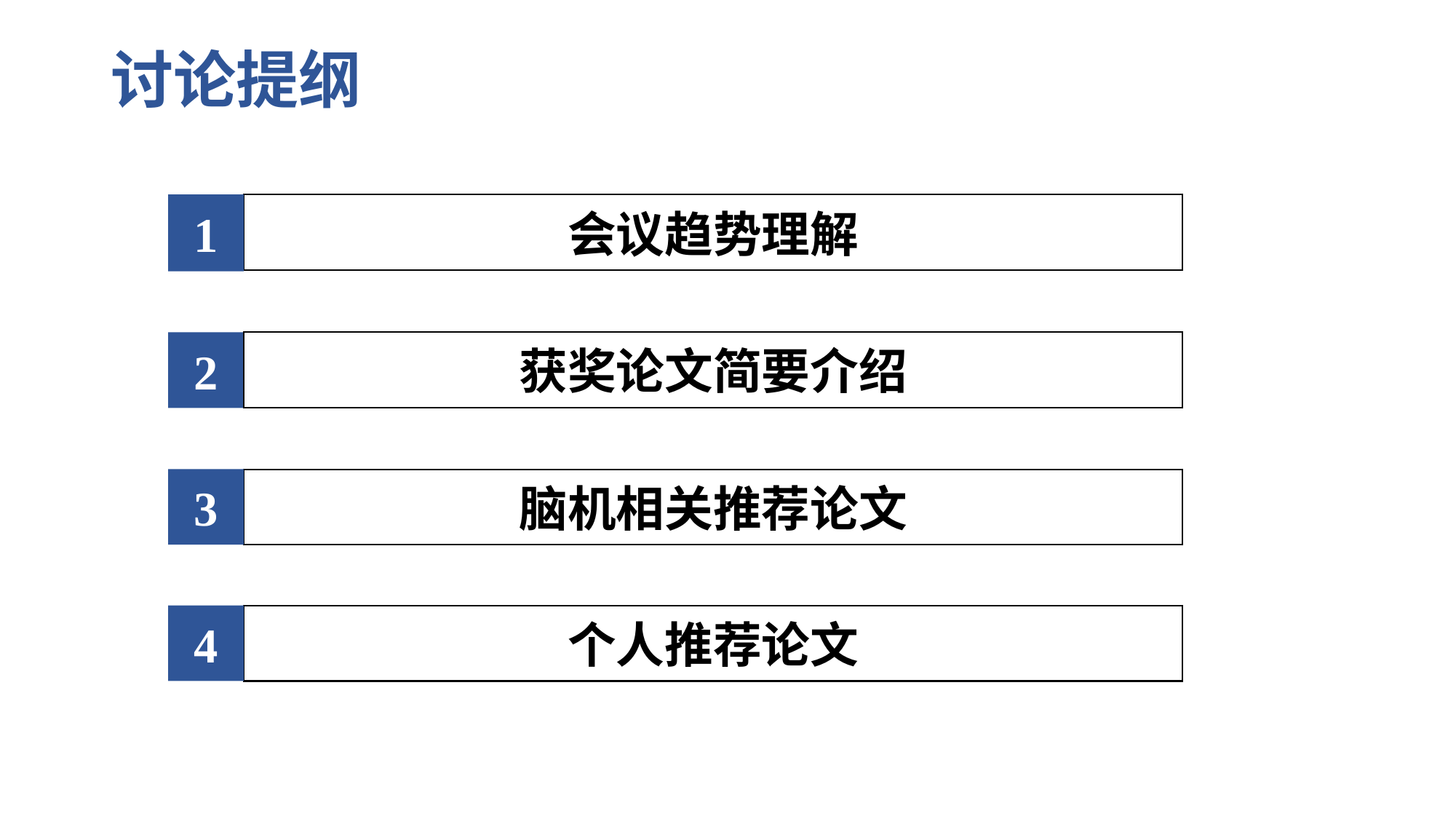

# 讨论提纲
1
会议趋势理解

获奖论文简要介绍
2
3
脑机相关推荐论文
4
个人推荐论文